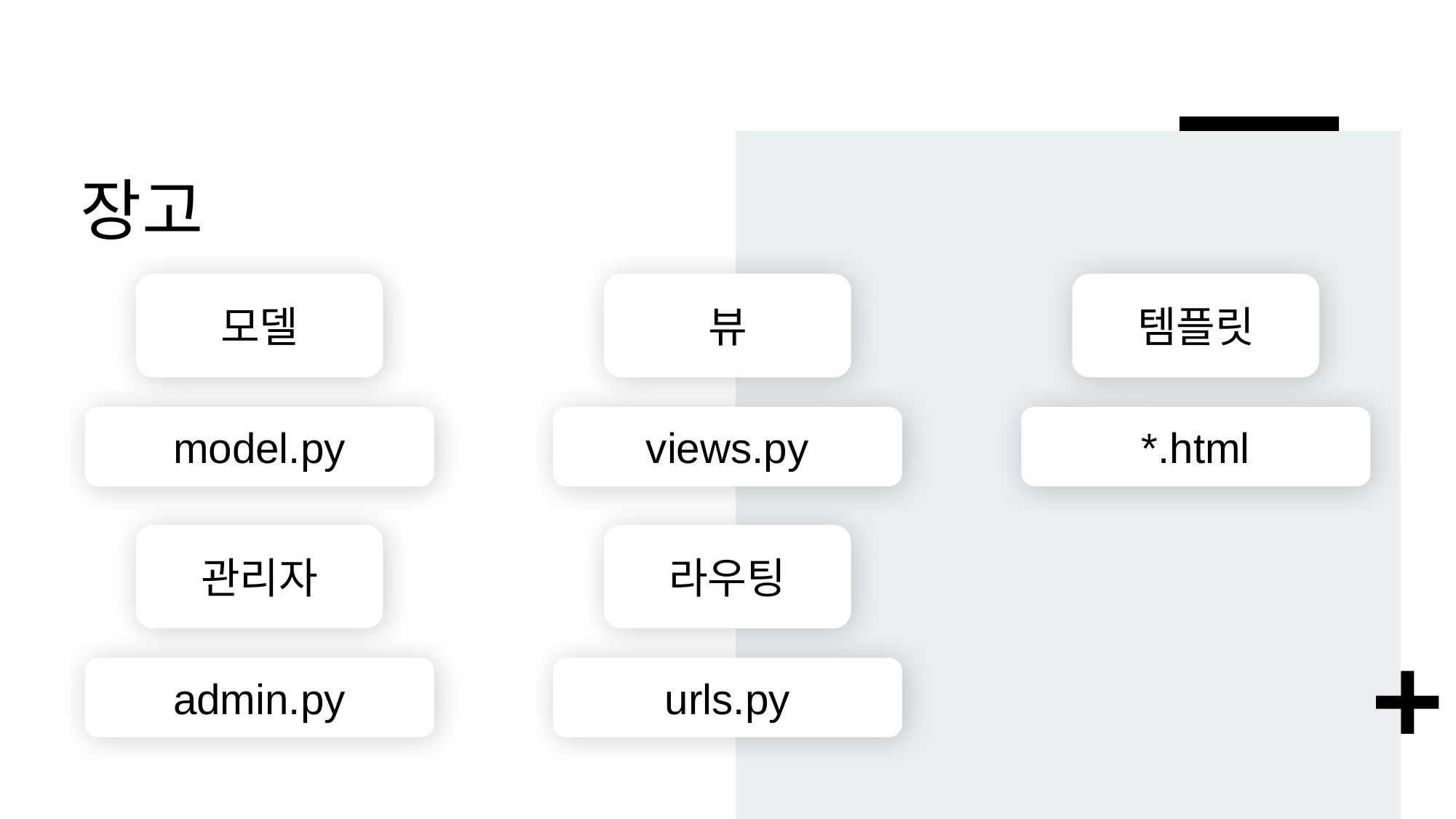

# 장고
모델
뷰
템플릿
model.py
views.py
*.html
관리자
라우팅
admin.py
urls.py